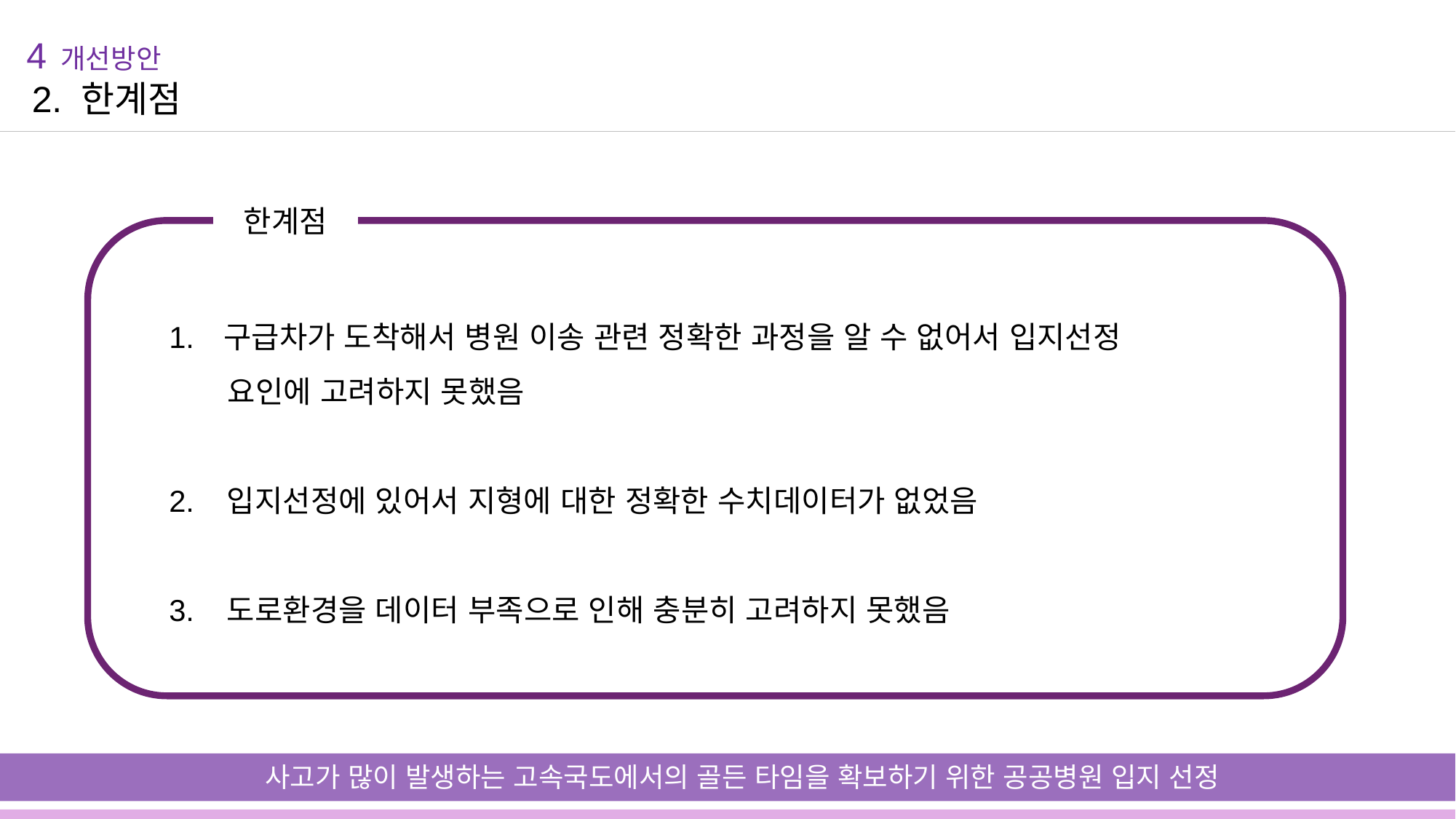

4 개선방안
2. 한계점
한계점

구급차가 도착해서 병원 이송 관련 정확한 과정을 알 수 없어서 입지선정
      요인에 고려하지 못했음

2.   입지선정에 있어서 지형에 대한 정확한 수치데이터가 없었음

3.   도로환경을 데이터 부족으로 인해 충분히 고려하지 못했음

사고가 많이 발생하는 고속국도에서의 골든 타임을 확보하기 위한 공공병원 입지 선정